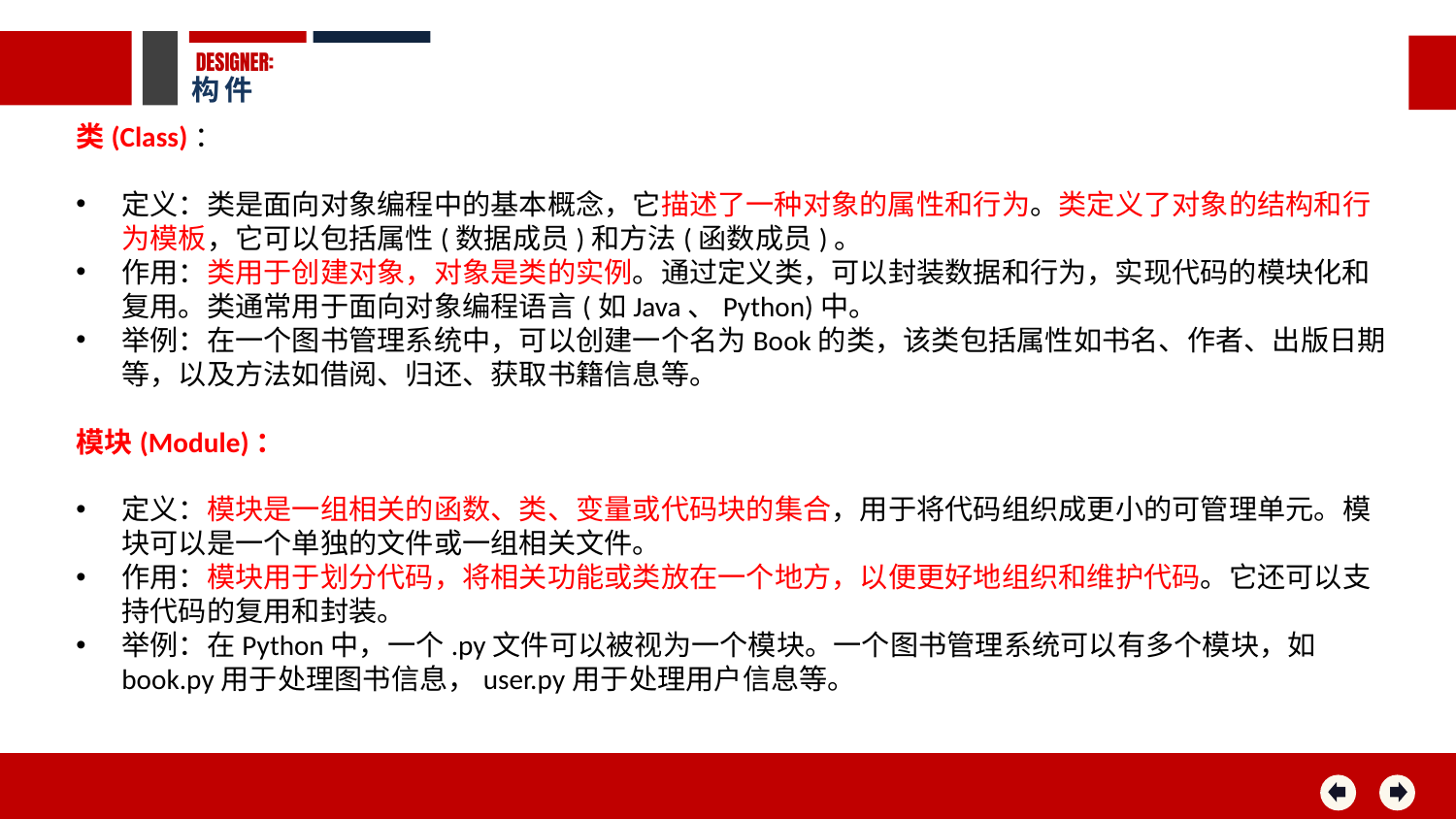

DESIGNER:
构件
类(Class)：

定义：类是面向对象编程中的基本概念，它描述了一种对象的属性和行为。类定义了对象的结构和行为模板，它可以包括属性(数据成员)和方法(函数成员)。
作用：类用于创建对象，对象是类的实例。通过定义类，可以封装数据和行为，实现代码的模块化和复用。类通常用于面向对象编程语言(如Java、Python)中。
举例：在一个图书管理系统中，可以创建一个名为Book的类，该类包括属性如书名、作者、出版日期等，以及方法如借阅、归还、获取书籍信息等。

模块(Module)：

定义：模块是一组相关的函数、类、变量或代码块的集合，用于将代码组织成更小的可管理单元。模块可以是一个单独的文件或一组相关文件。
作用：模块用于划分代码，将相关功能或类放在一个地方，以便更好地组织和维护代码。它还可以支持代码的复用和封装。
举例：在Python中，一个.py文件可以被视为一个模块。一个图书管理系统可以有多个模块，如book.py用于处理图书信息，user.py用于处理用户信息等。